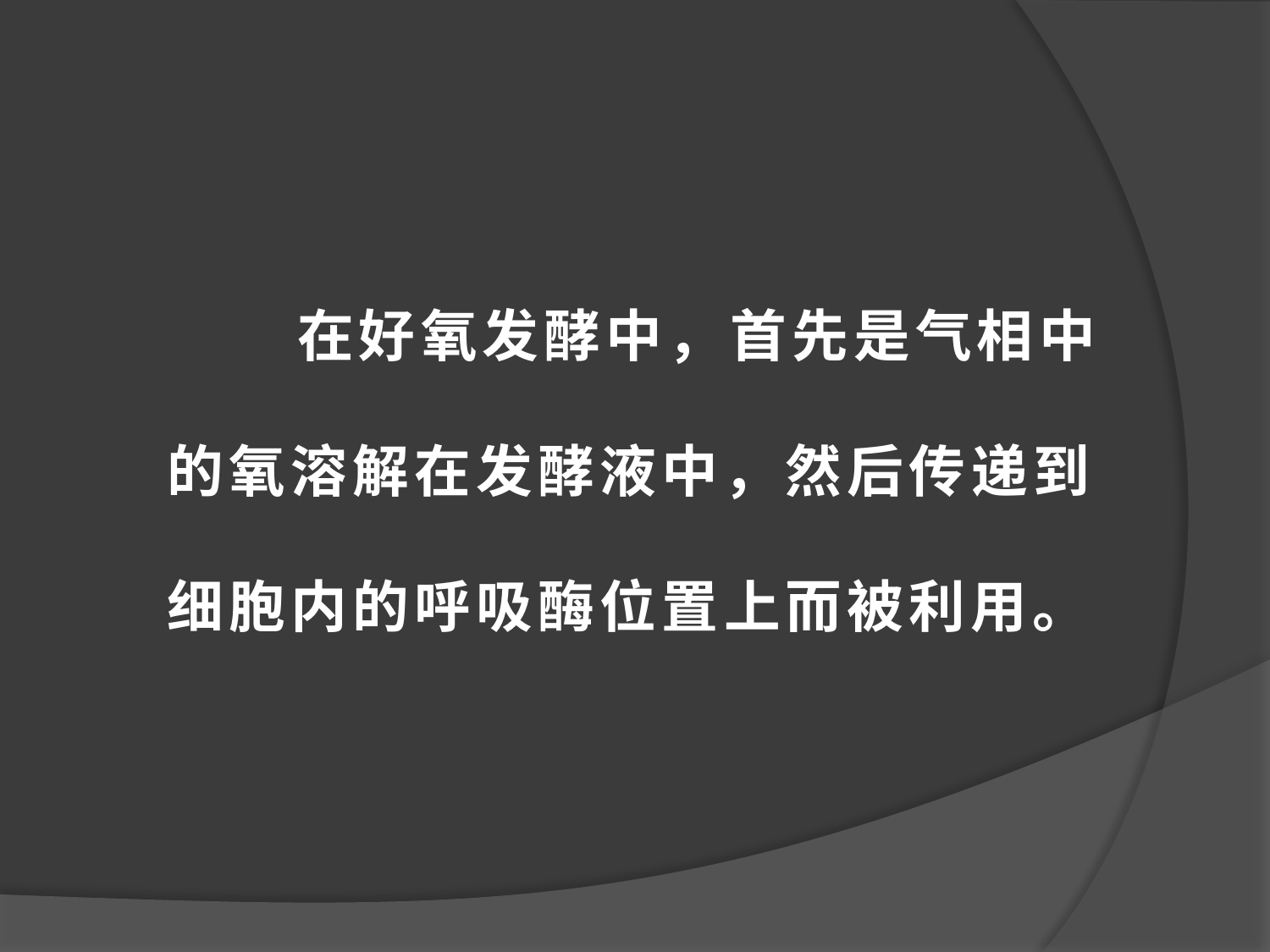

在好氧发酵中，首先是气相中的氧溶解在发酵液中，然后传递到细胞内的呼吸酶位置上而被利用。